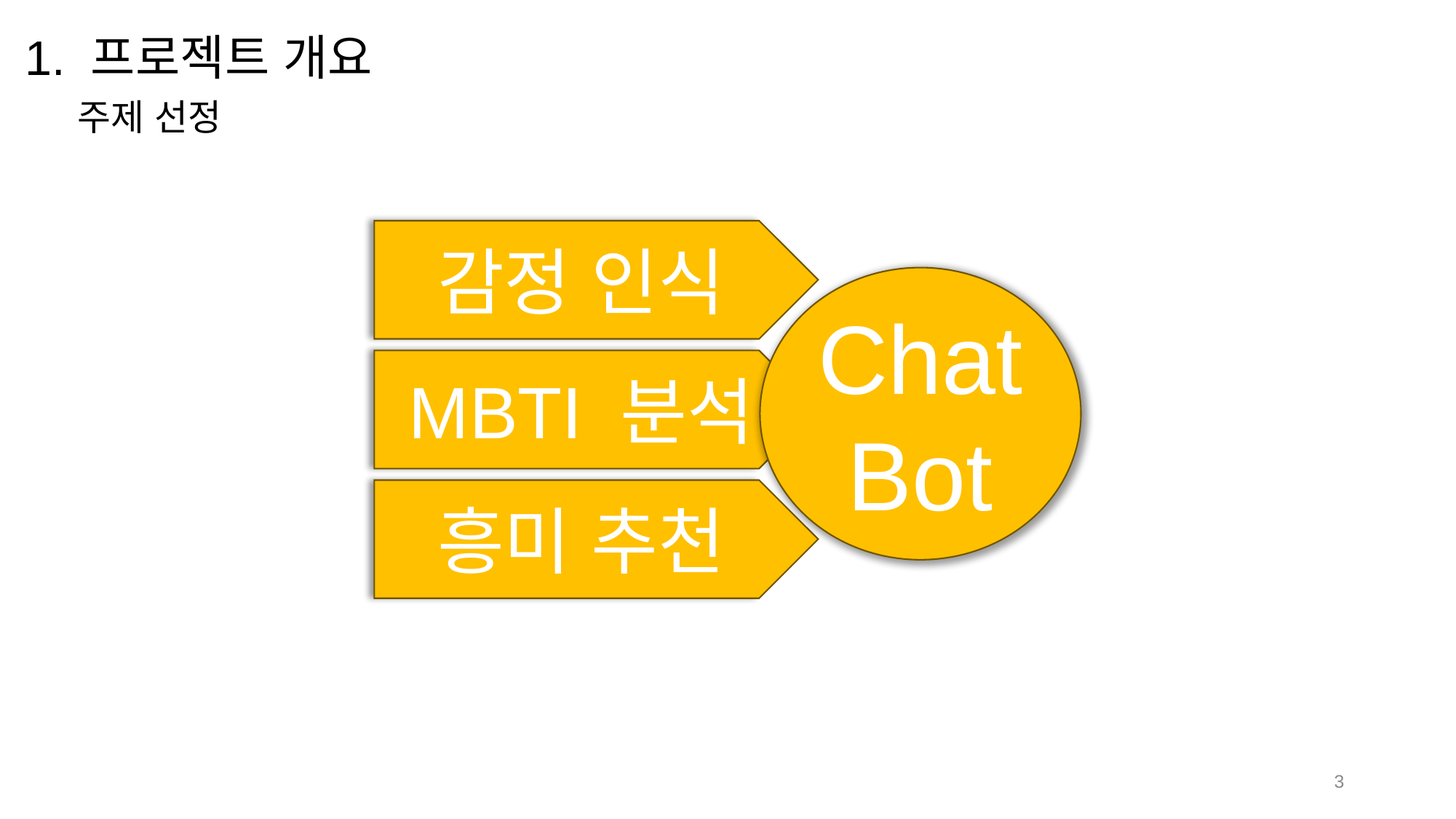

1. 프로젝트 개요
주제 선정
감정 인식
ChatBot
MBTI 분석
흥미 추천
3